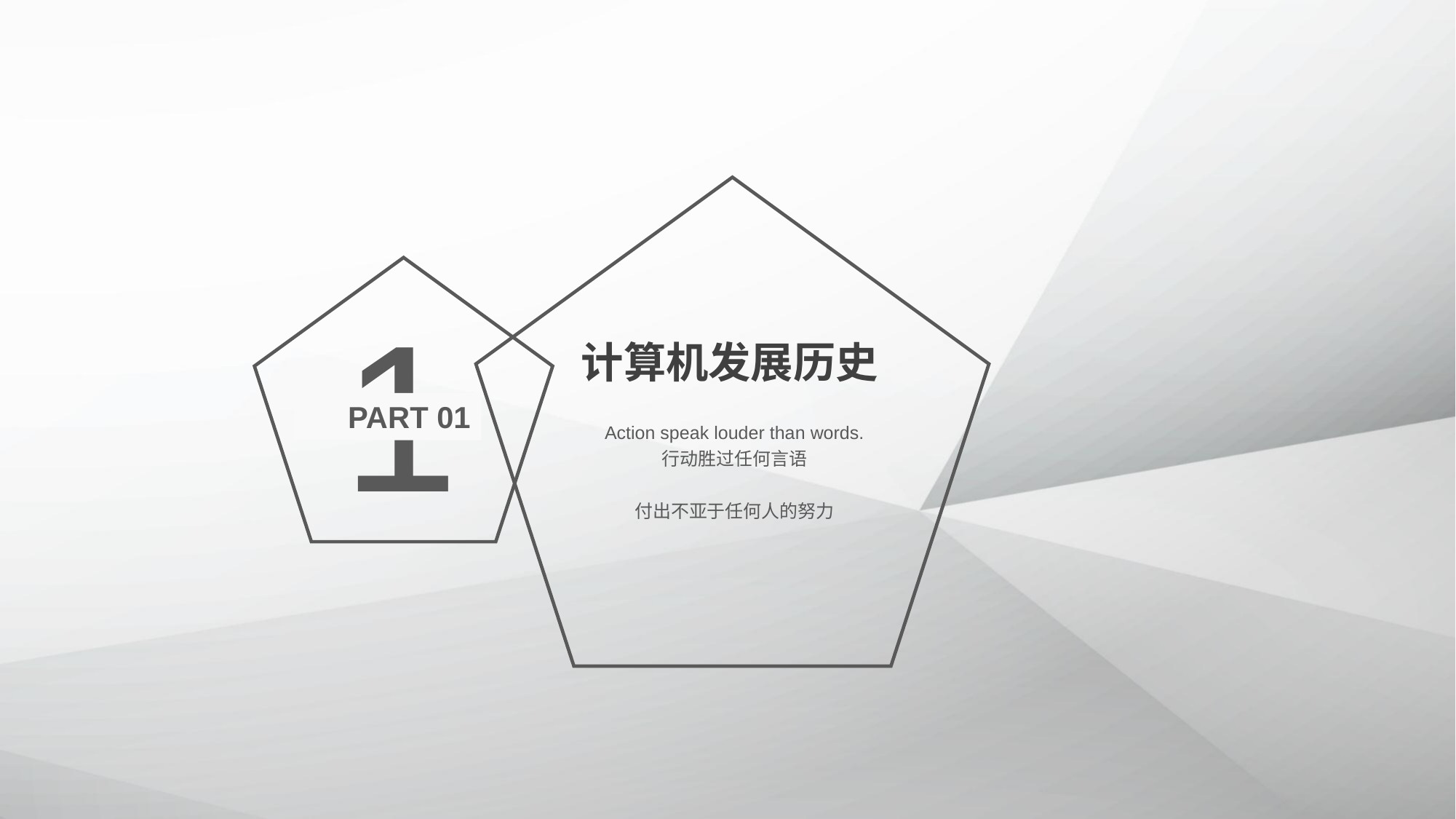

1
计算机发展历史
PART 01
Action speak louder than words.
行动胜过任何言语

付出不亚于任何人的努力